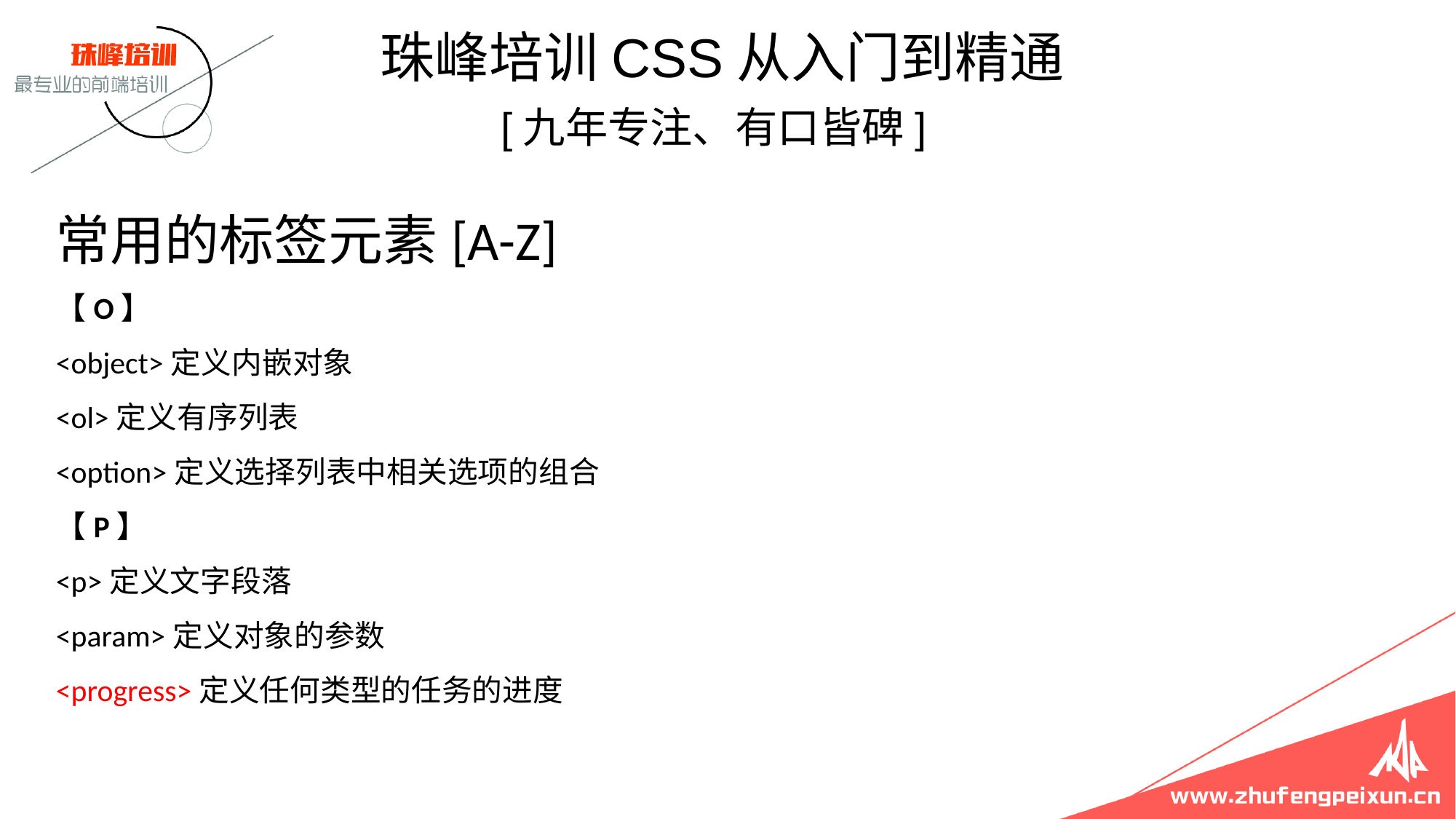

珠峰培训CSS从入门到精通
        [九年专注、有口皆碑]
# 常用的标签元素[A-Z] 【O】 <object>定义内嵌对象 <ol>定义有序列表 <option>定义选择列表中相关选项的组合 【P】 <p>定义文字段落 <param>定义对象的参数 <progress>定义任何类型的任务的进度